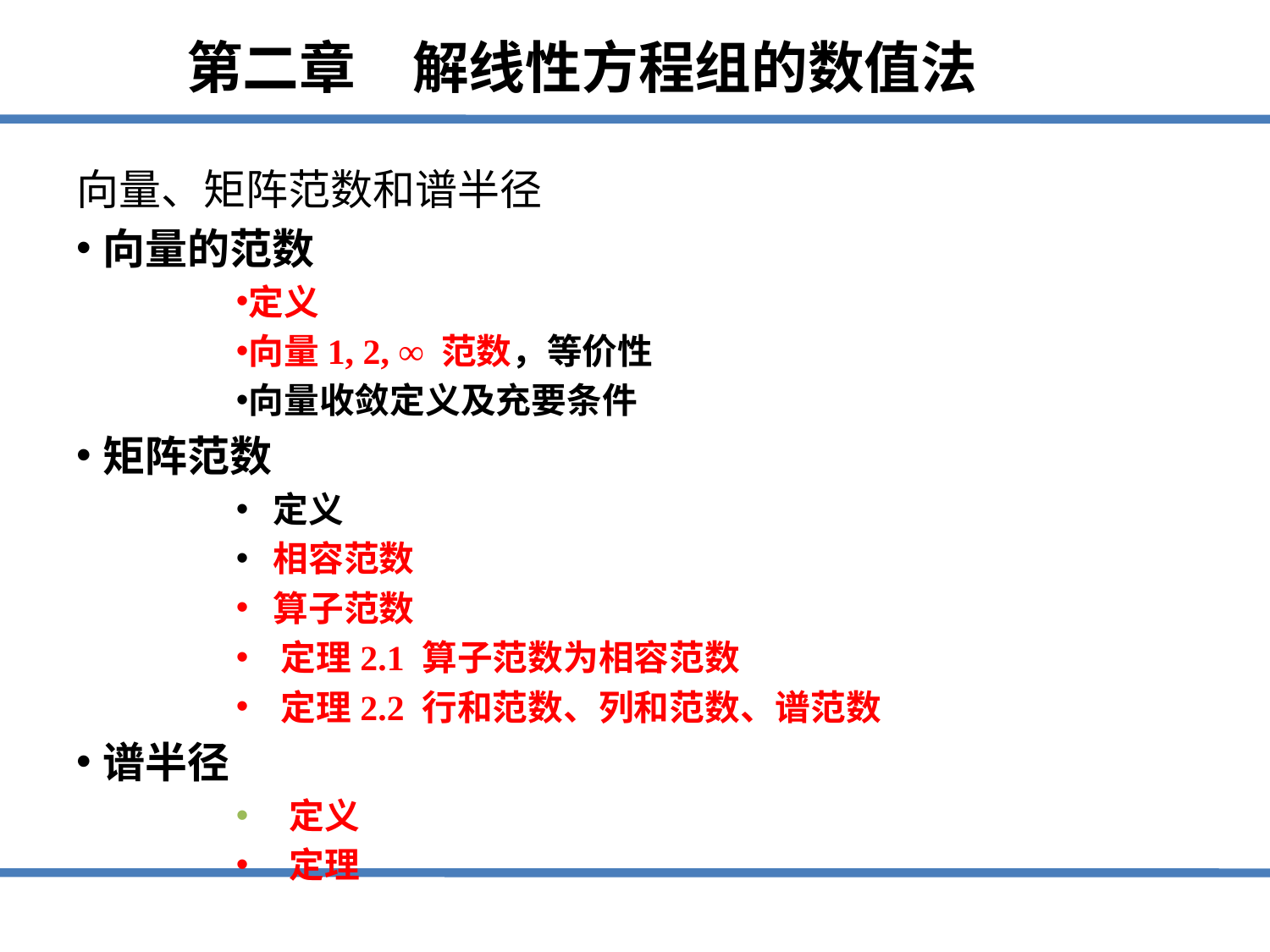

# 第二章　解线性方程组的数值法
向量、矩阵范数和谱半径
向量的范数
定义
向量1, 2, ∞ 范数，等价性
向量收敛定义及充要条件
矩阵范数
  定义
  相容范数
  算子范数
   定理2.1 算子范数为相容范数
   定理2.2 行和范数、列和范数、谱范数
谱半径
    定义
    定理